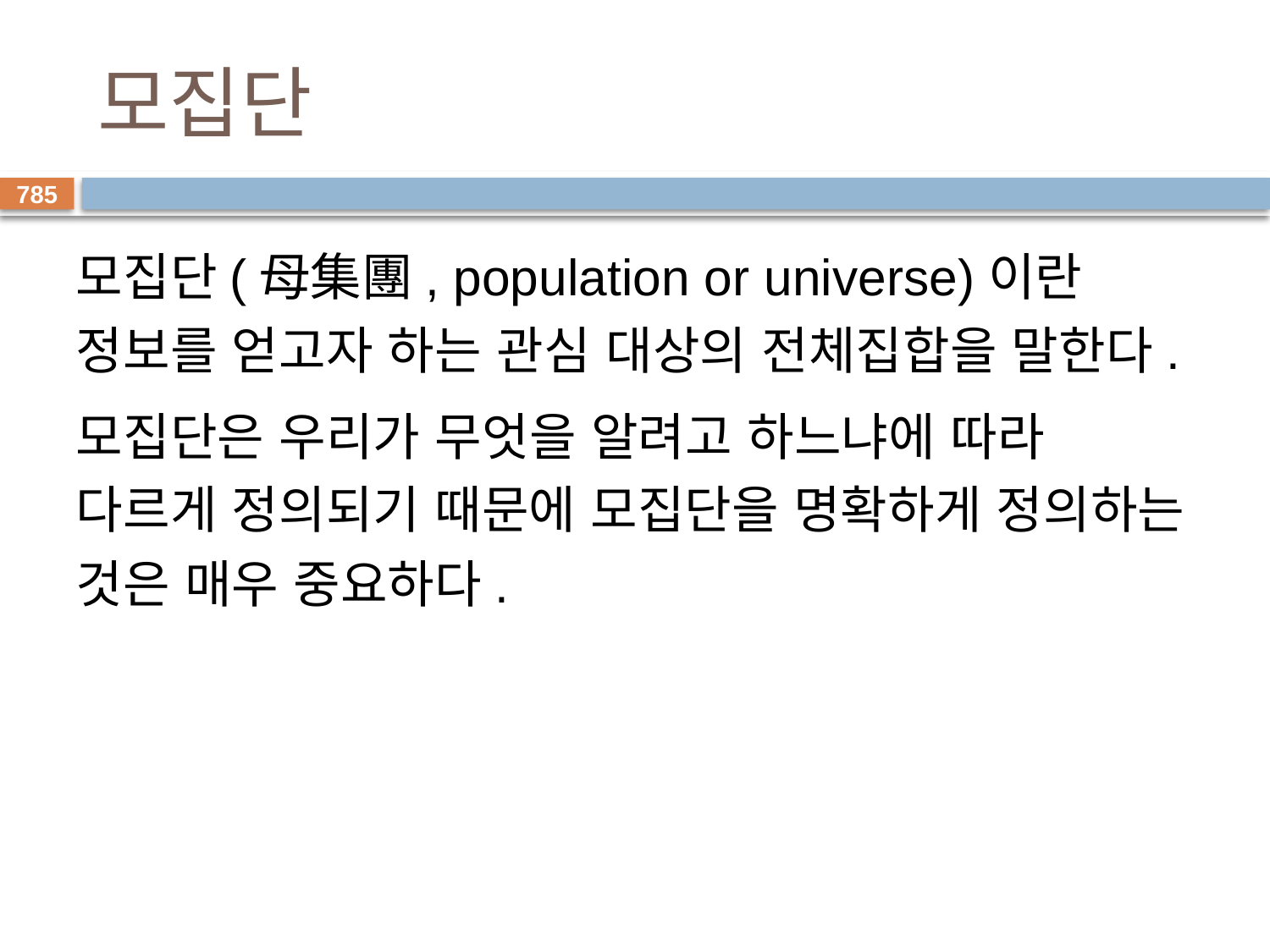

# 모집단
785
모집단(母集團, population or universe)이란 정보를 얻고자 하는 관심 대상의 전체집합을 말한다.
모집단은 우리가 무엇을 알려고 하느냐에 따라 다르게 정의되기 때문에 모집단을 명확하게 정의하는 것은 매우 중요하다.